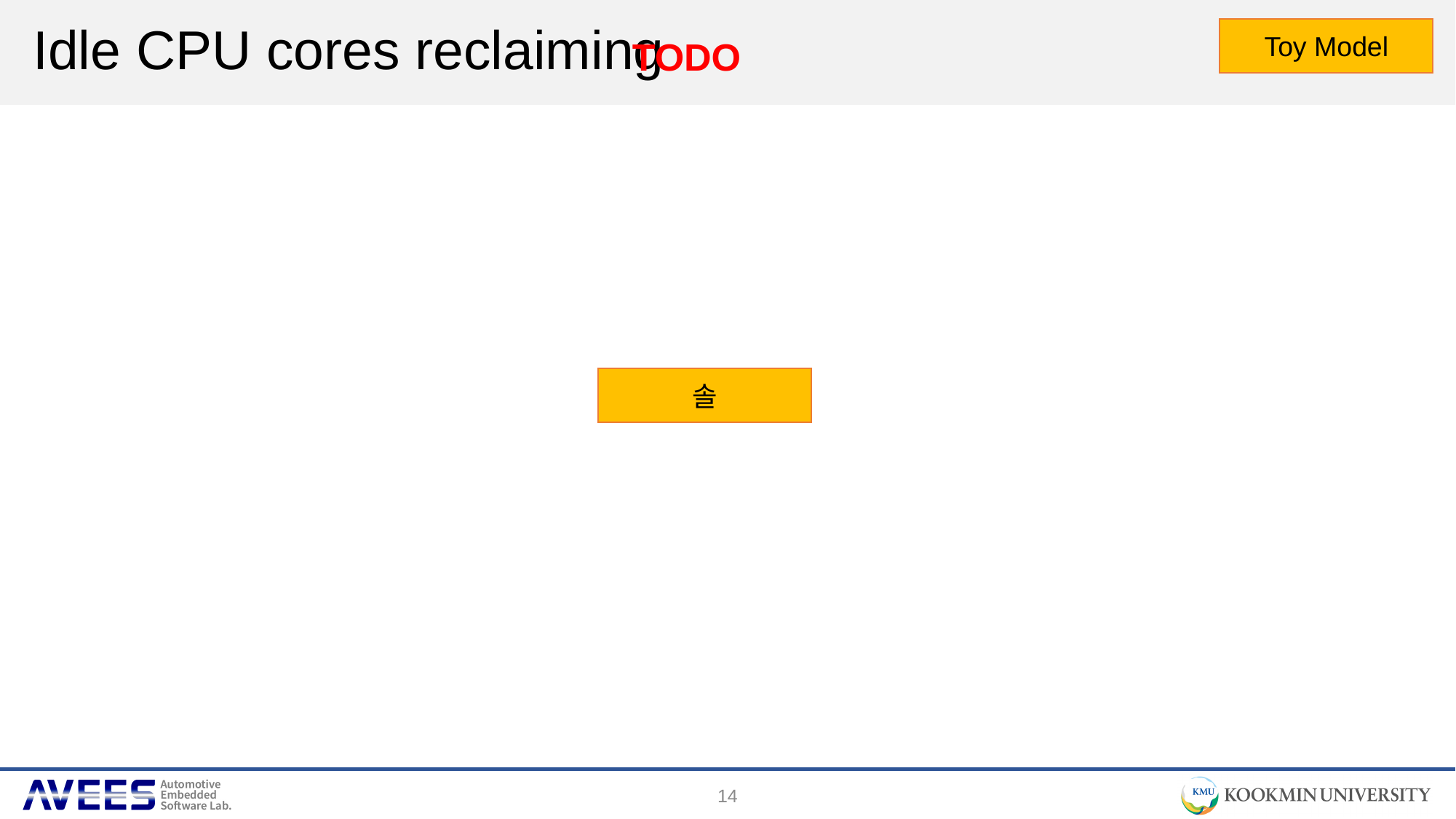

# Idle CPU cores reclaiming
Toy Model
TODO

솔
14